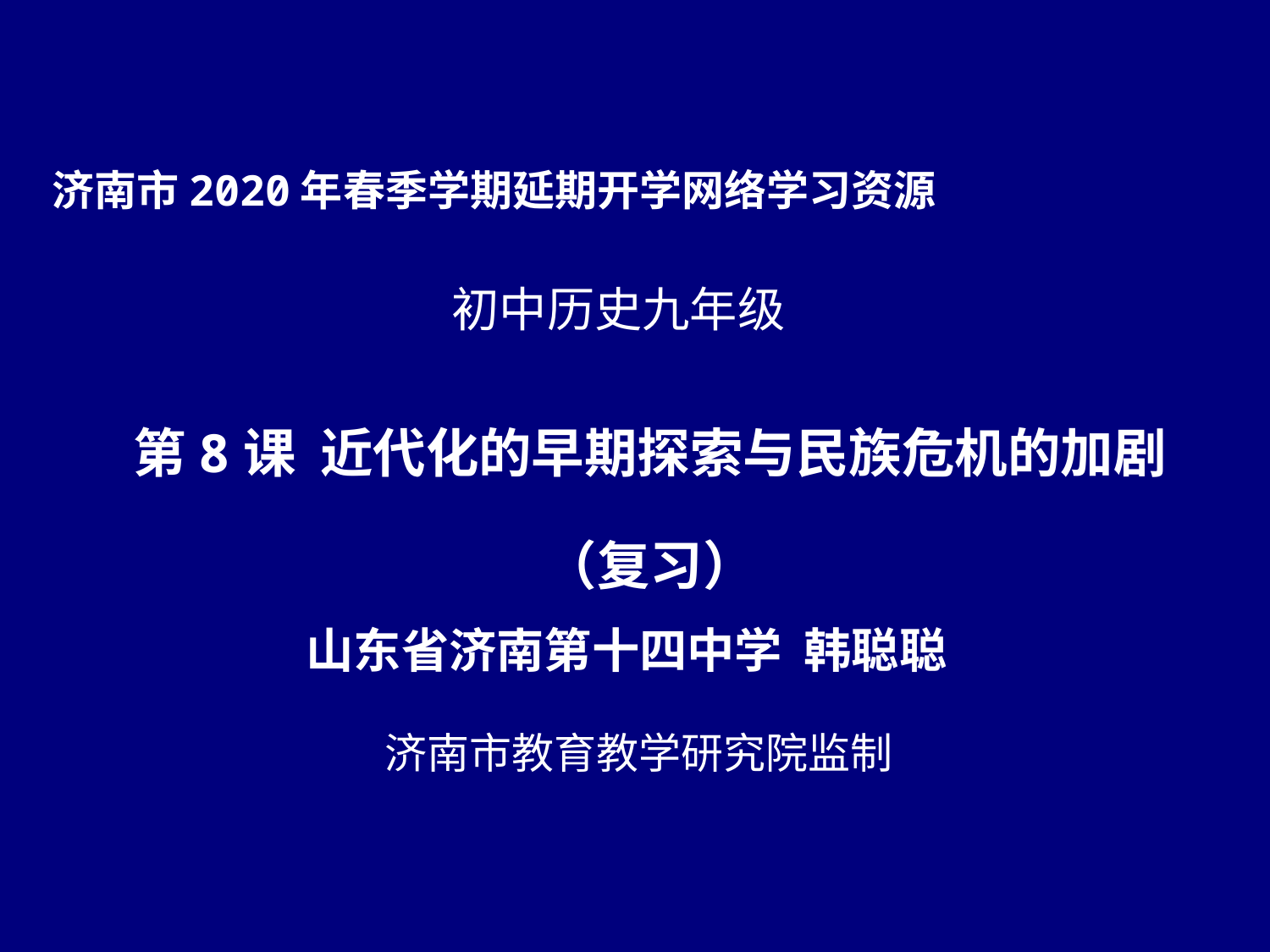

济南市2020年春季学期延期开学网络学习资源
初中历史九年级
第8课  近代化的早期探索与民族危机的加剧
（复习）
山东省济南第十四中学  韩聪聪
济南市教育教学研究院监制